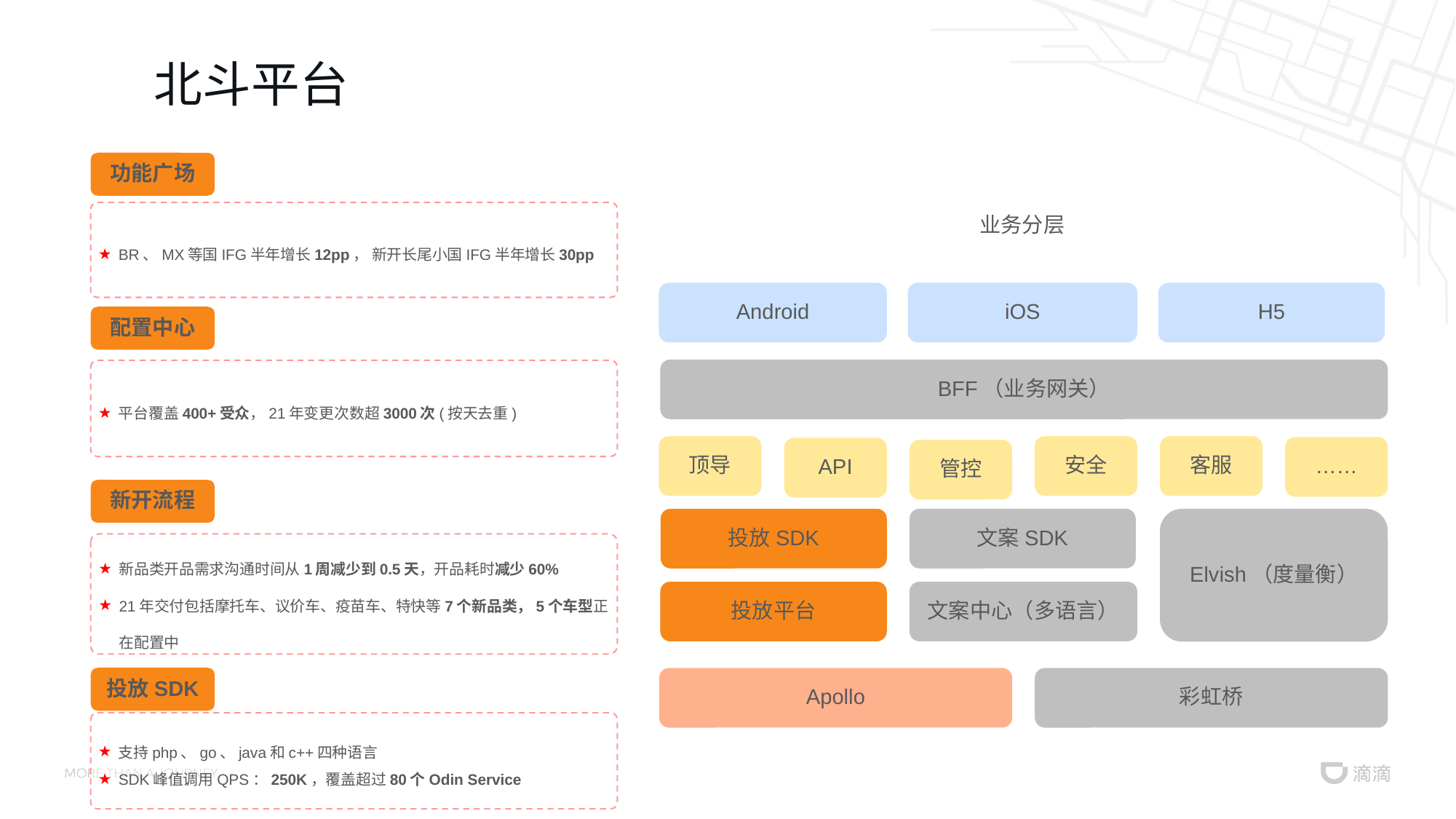

# 北斗平台

功能广场
业务分层
Android
iOS
H5
BFF（业务网关）
顶导
安全
客服
……
API
管控
投放SDK
文案SDK
Elvish（度量衡）
投放平台
文案中心（多语言）
Apollo
彩虹桥
BR、MX等国IFG半年增长12pp， 新开长尾小国IFG半年增长30pp
配置中心
平台覆盖400+受众，21年变更次数超3000次(按天去重)
新开流程
新品类开品需求沟通时间从1周减少到0.5天，开品耗时减少60%
21年交付包括摩托车、议价车、疫苗车、特快等7个新品类，5个车型正在配置中
投放SDK
支持php、go、java和c++四种语言
SDK峰值调用QPS：250K，覆盖超过80个Odin Service